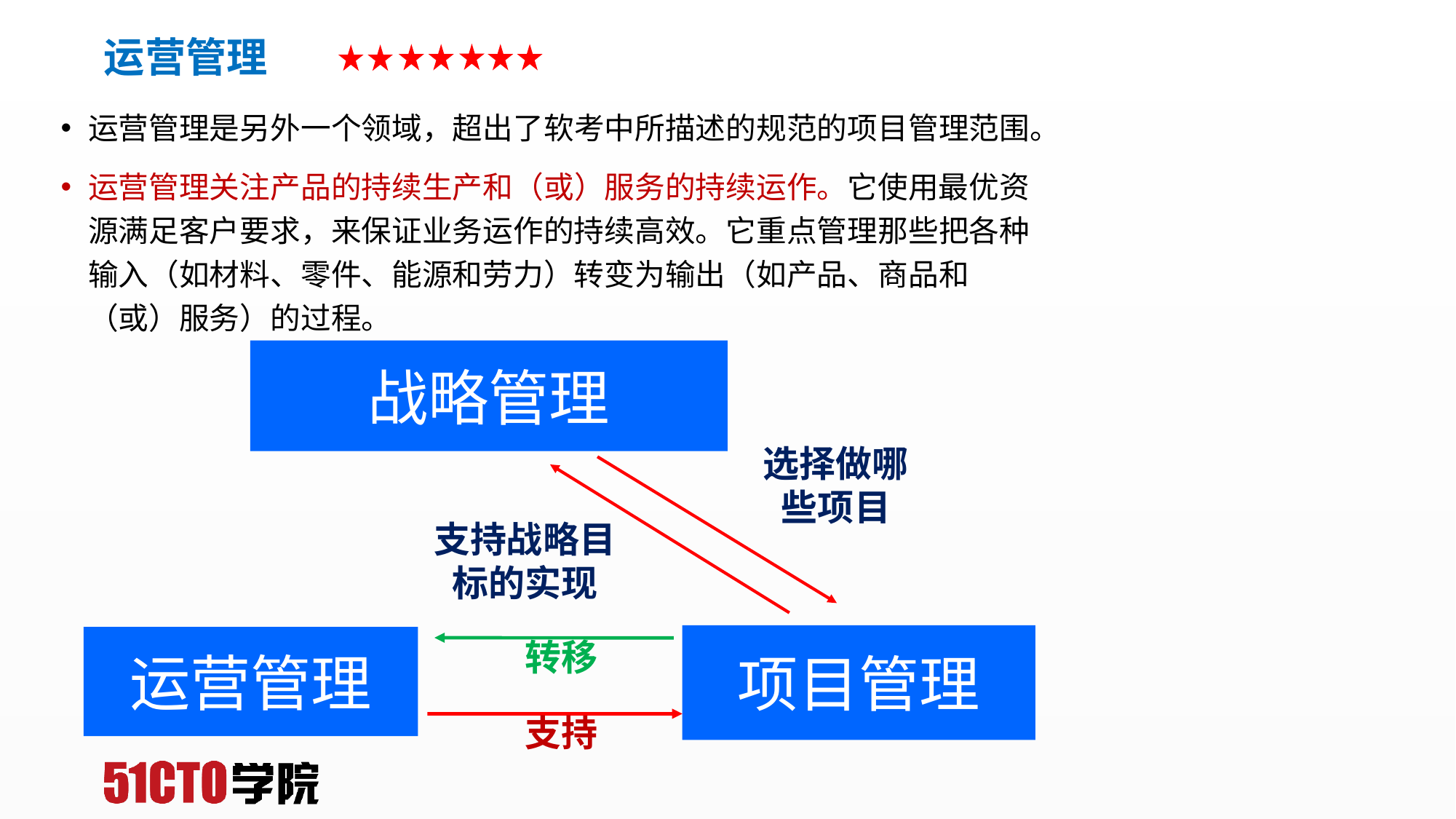

# 运营管理

运营管理是另外一个领域，超出了软考中所描述的规范的项目管理范围。
运营管理关注产品的持续生产和（或）服务的持续运作。它使用最优资源满足客户要求，来保证业务运作的持续高效。它重点管理那些把各种输入（如材料、零件、能源和劳力）转变为输出（如产品、商品和（或）服务）的过程。

战略管理
选择做哪些项目

支持战略目标的实现
项目管理
运营管理
转移

支持